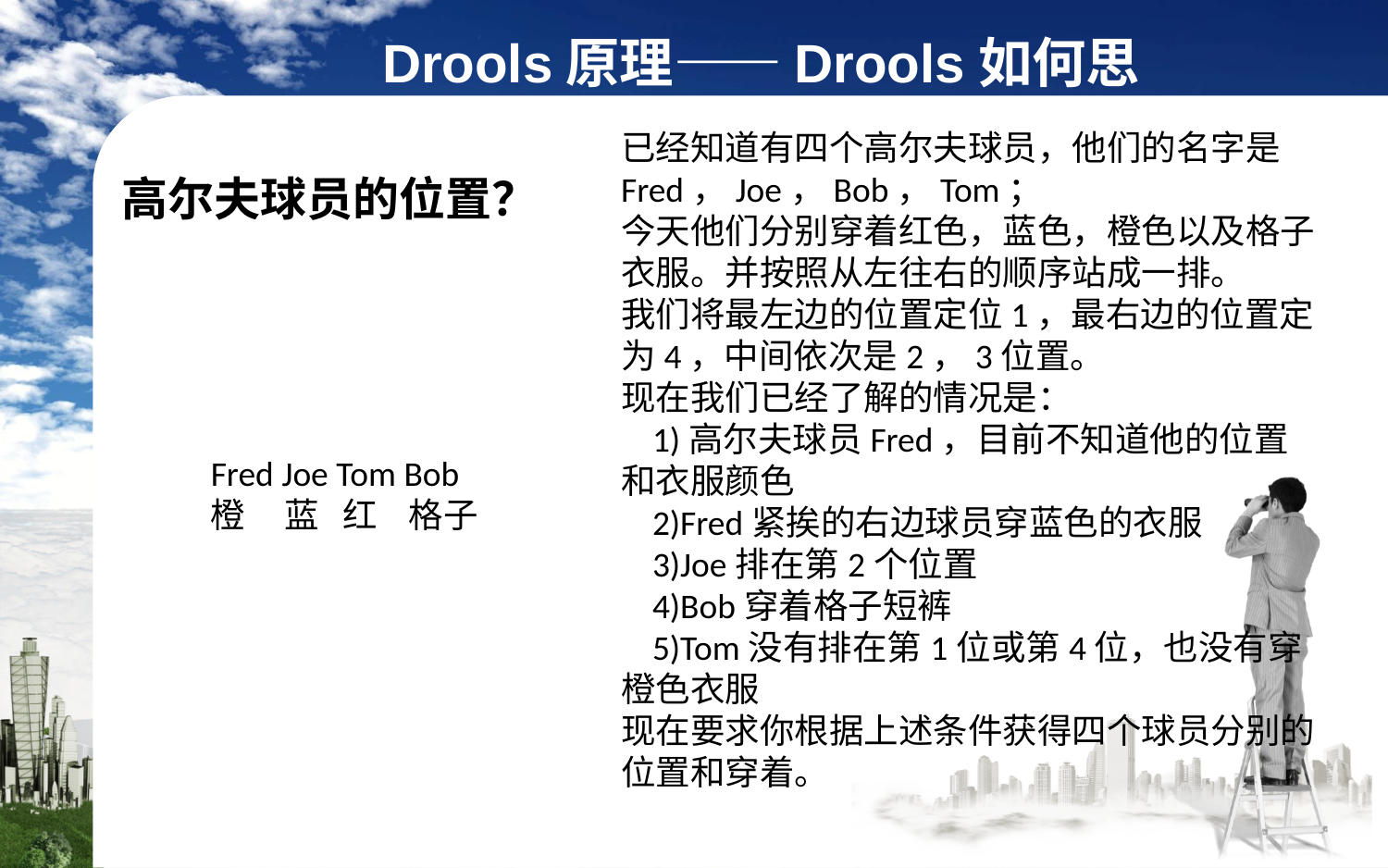

Drools原理——Drools如何思考？
已经知道有四个高尔夫球员，他们的名字是Fred，Joe，Bob，Tom；
今天他们分别穿着红色，蓝色，橙色以及格子衣服。并按照从左往右的顺序站成一排。
我们将最左边的位置定位1，最右边的位置定为4，中间依次是2，3位置。
现在我们已经了解的情况是：
    1)高尔夫球员Fred，目前不知道他的位置和衣服颜色
    2)Fred紧挨的右边球员穿蓝色的衣服
    3)Joe排在第2个位置
    4)Bob穿着格子短裤
    5)Tom没有排在第1位或第4位，也没有穿橙色衣服
现在要求你根据上述条件获得四个球员分别的位置和穿着。

高尔夫球员的位置？
Fred Joe Tom Bob
橙     蓝   红    格子